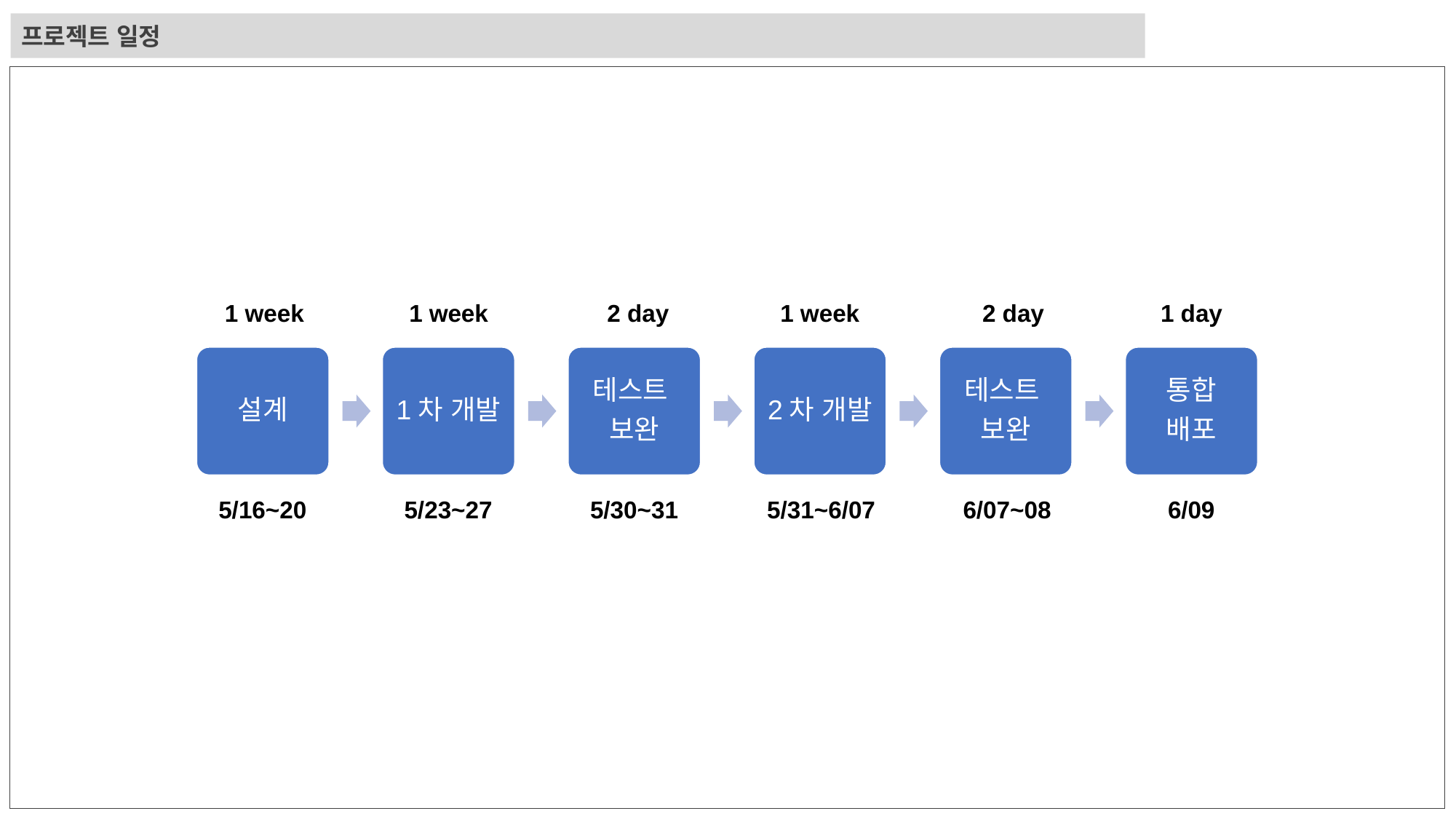

프로젝트 일정

1 week
1 week
2 day
1 week
2 day
1 day
설계
1차 개발
테스트
보완
2차 개발
테스트
보완
통합
배포

5/16~20
5/23~27
5/30~31
5/31~6/07
6/07~08
6/09